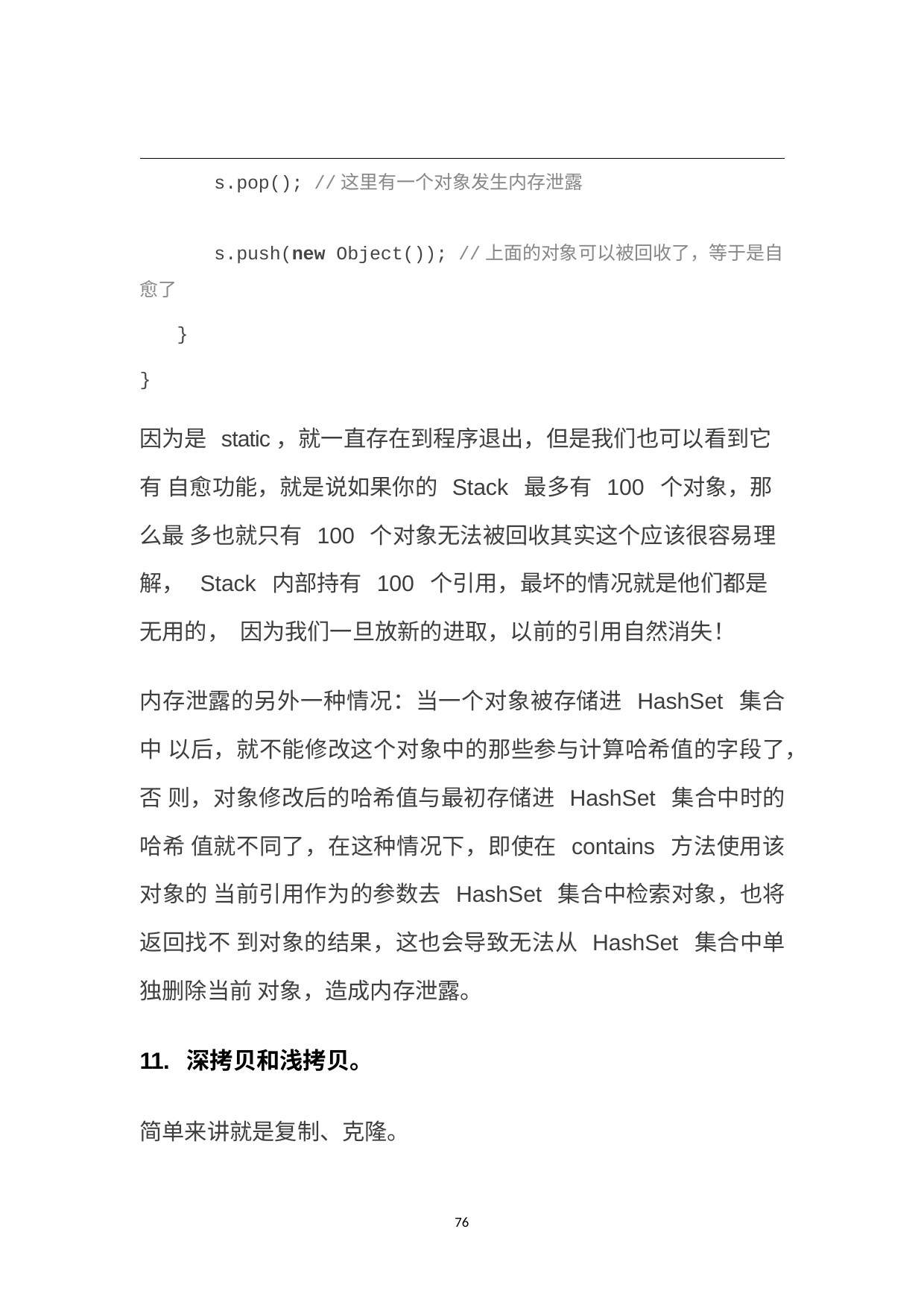

s.pop(); //这里有一个对象发生内存泄露

s.push(new Object()); //上面的对象可以被回收了，等于是自
愈了

}

}
因为是 static，就一直存在到程序退出，但是我们也可以看到它有 自愈功能，就是说如果你的 Stack 最多有 100 个对象，那么最 多也就只有 100 个对象无法被回收其实这个应该很容易理解，  Stack 内部持有 100 个引用，最坏的情况就是他们都是无用的，  因为我们一旦放新的进取，以前的引用自然消失！
内存泄露的另外一种情况：当一个对象被存储进 HashSet 集合中 以后，就不能修改这个对象中的那些参与计算哈希值的字段了，否 则，对象修改后的哈希值与最初存储进 HashSet 集合中时的哈希 值就不同了，在这种情况下，即使在 contains 方法使用该对象的 当前引用作为的参数去 HashSet 集合中检索对象，也将返回找不 到对象的结果，这也会导致无法从 HashSet 集合中单独删除当前 对象，造成内存泄露。

11. 深拷贝和浅拷贝。

简单来讲就是复制、克隆。
76